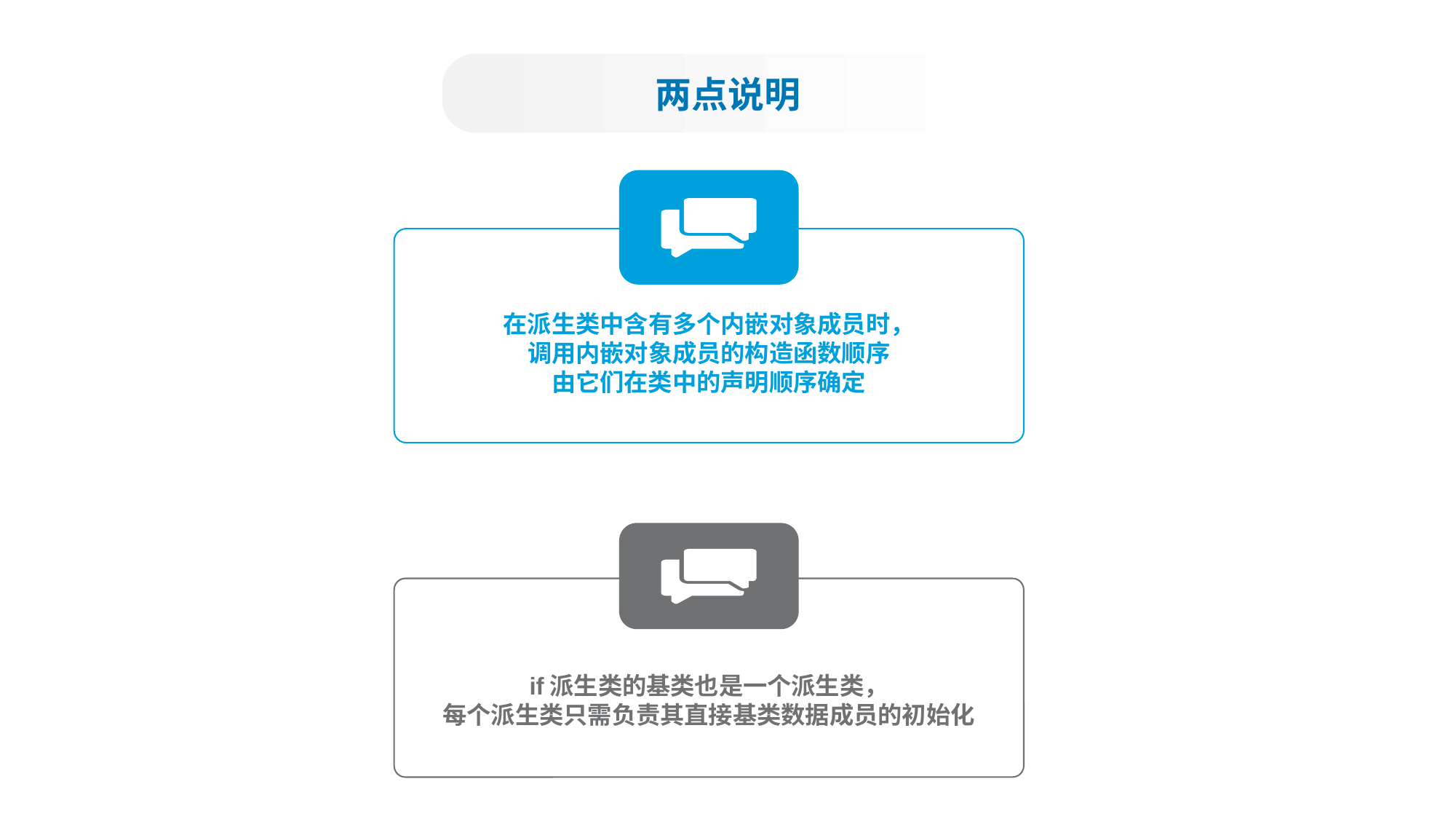

两点说明

在派生类中含有多个内嵌对象成员时，
调用内嵌对象成员的构造函数顺序
由它们在类中的声明顺序确定

if派生类的基类也是一个派生类，
每个派生类只需负责其直接基类数据成员的初始化